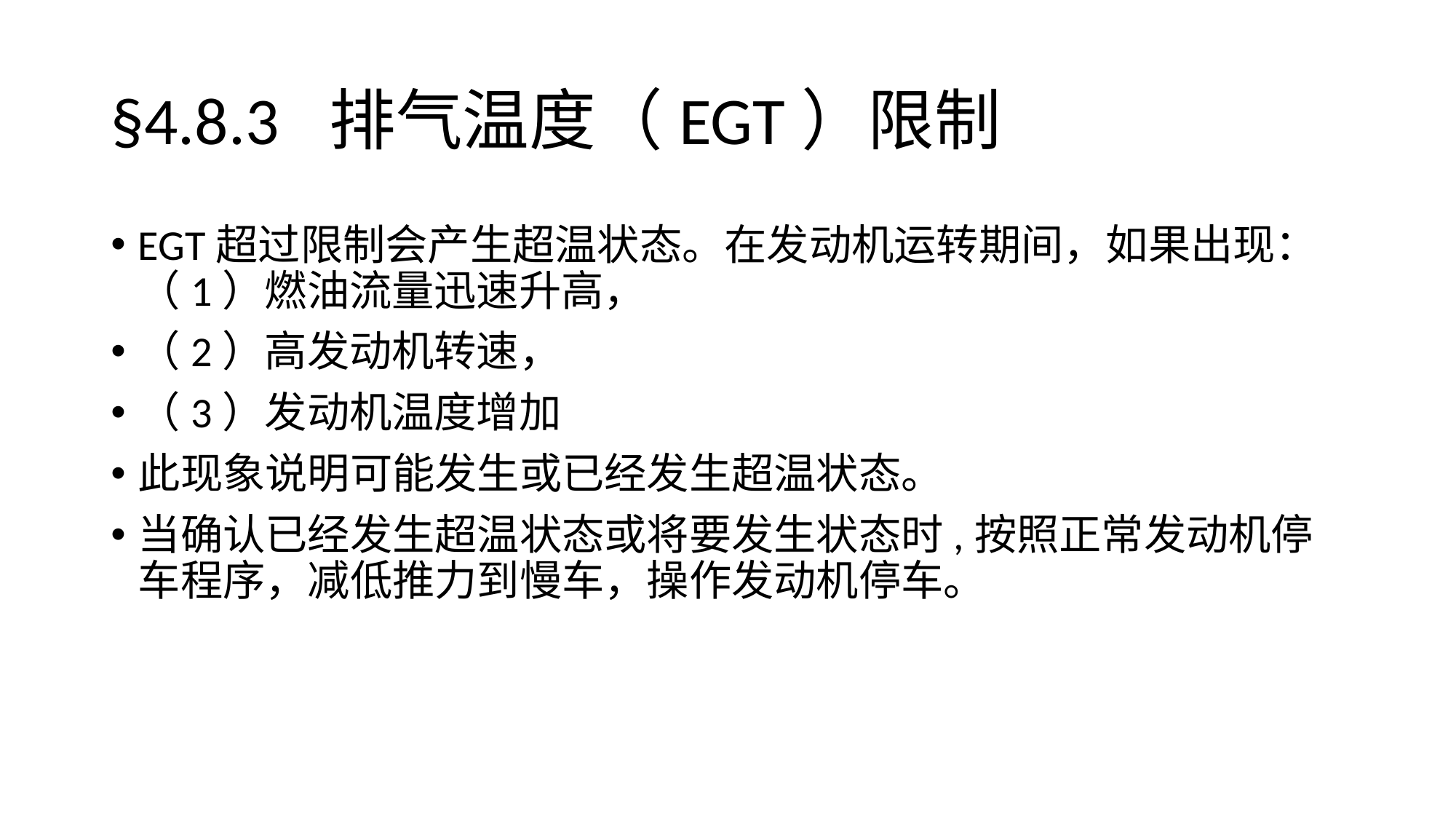

# §4.8.3	排气温度（EGT）限制
EGT超过限制会产生超温状态。在发动机运转期间，如果出现：（1）燃油流量迅速升高，
（2）高发动机转速，
（3）发动机温度增加
此现象说明可能发生或已经发生超温状态。
当确认已经发生超温状态或将要发生状态时,按照正常发动机停车程序，减低推力到慢车，操作发动机停车。